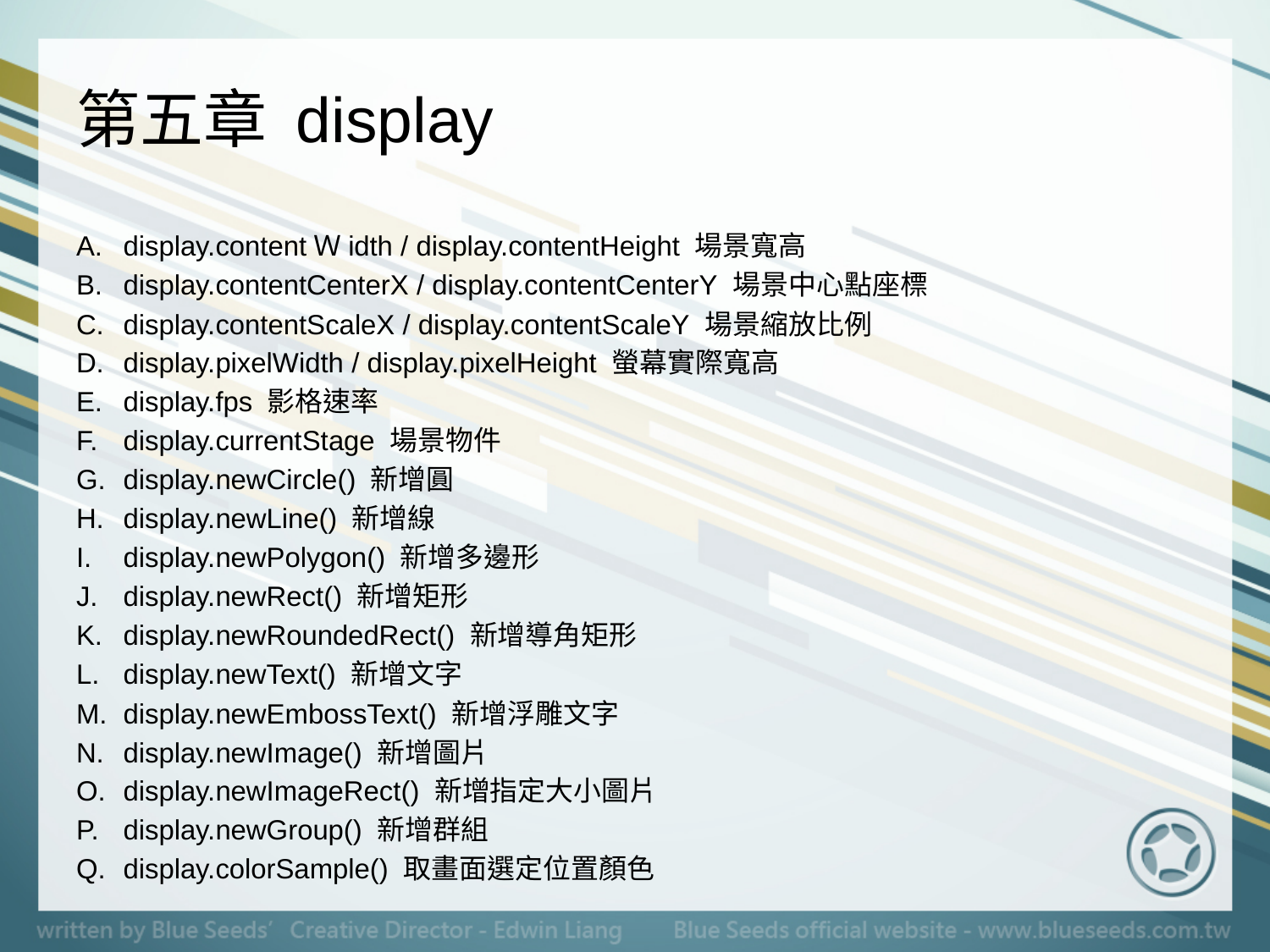

# 第五章 display
display.contentＷidth / display.contentHeight 場景寬高
display.contentCenterX / display.contentCenterY 場景中心點座標
display.contentScaleX / display.contentScaleY 場景縮放比例
display.pixelWidth / display.pixelHeight 螢幕實際寬高
display.fps 影格速率
display.currentStage 場景物件
display.newCircle() 新增圓
display.newLine() 新增線
display.newPolygon() 新增多邊形
display.newRect() 新增矩形
display.newRoundedRect() 新增導角矩形
display.newText() 新增文字
display.newEmbossText() 新增浮雕文字
display.newImage() 新增圖片
display.newImageRect() 新增指定大小圖片
display.newGroup() 新增群組
display.colorSample() 取畫面選定位置顏色